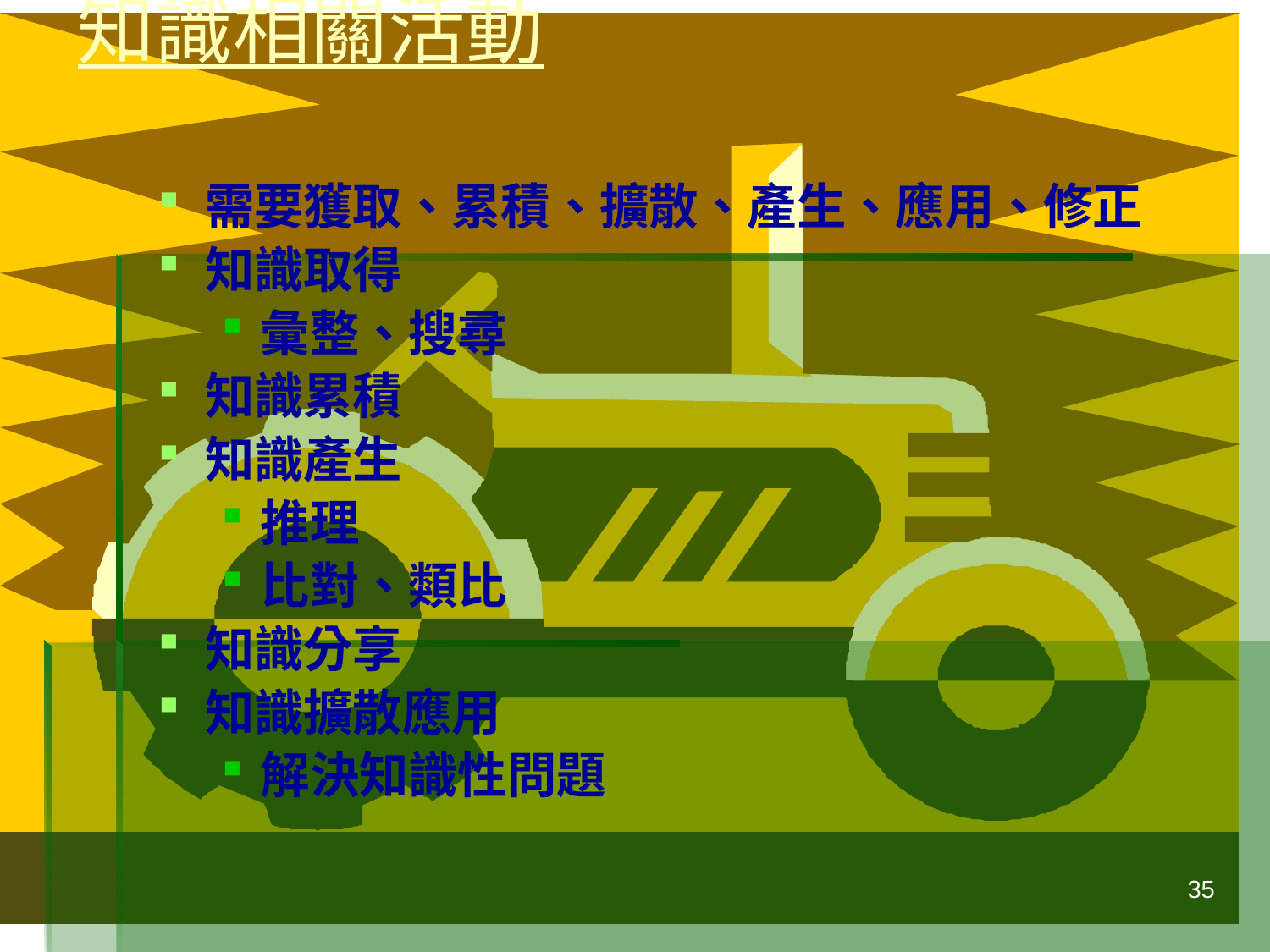

# 知識相關活動
需要獲取、累積、擴散、產生、應用、修正
知識取得
彙整、搜尋
知識累積
知識產生
推理
比對、類比
知識分享
知識擴散應用
解決知識性問題
35